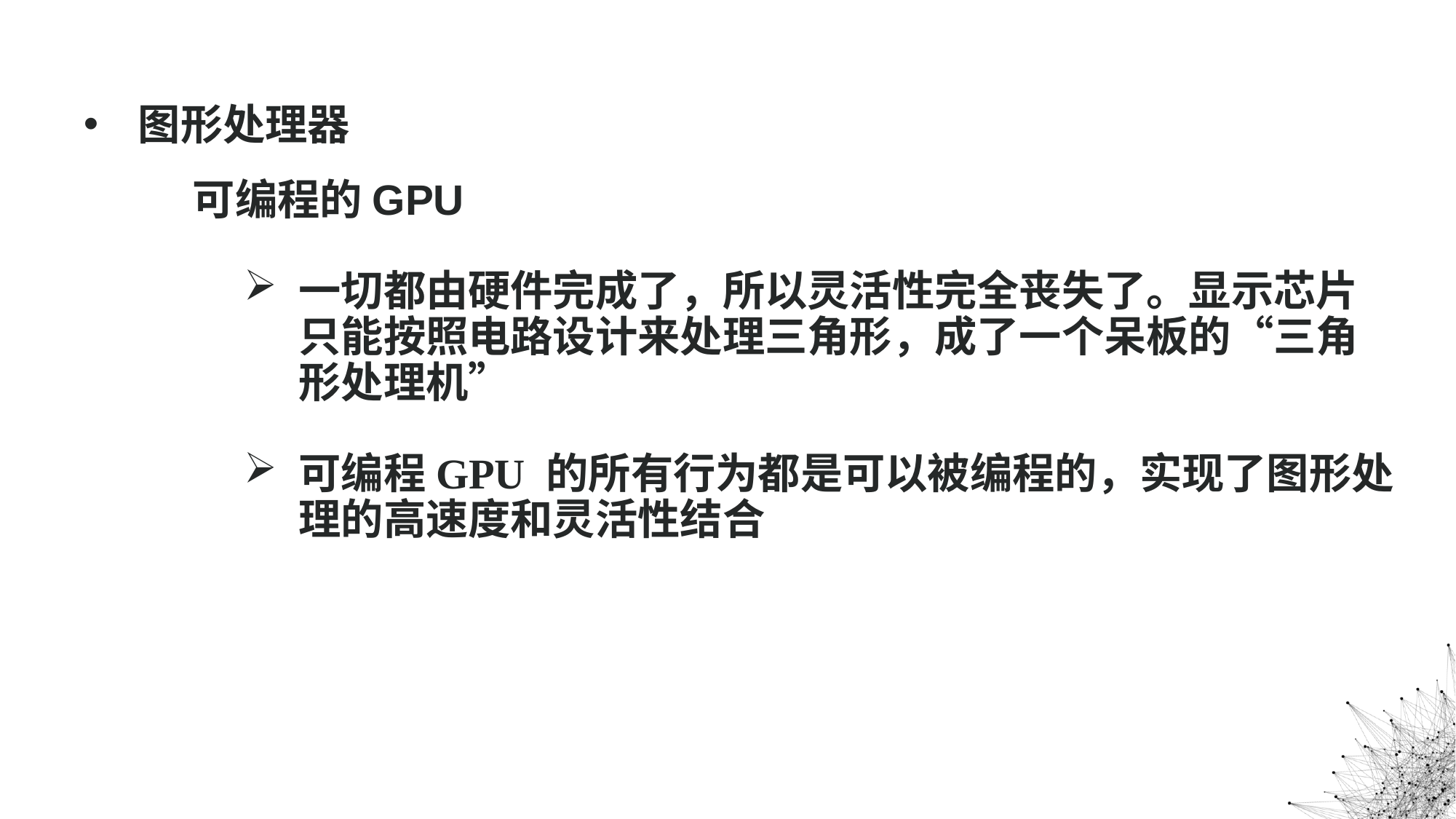

图形处理器
可编程的GPU
一切都由硬件完成了，所以灵活性完全丧失了。显示芯片只能按照电路设计来处理三角形，成了一个呆板的“三角形处理机”
可编程GPU 的所有行为都是可以被编程的，实现了图形处理的高速度和灵活性结合